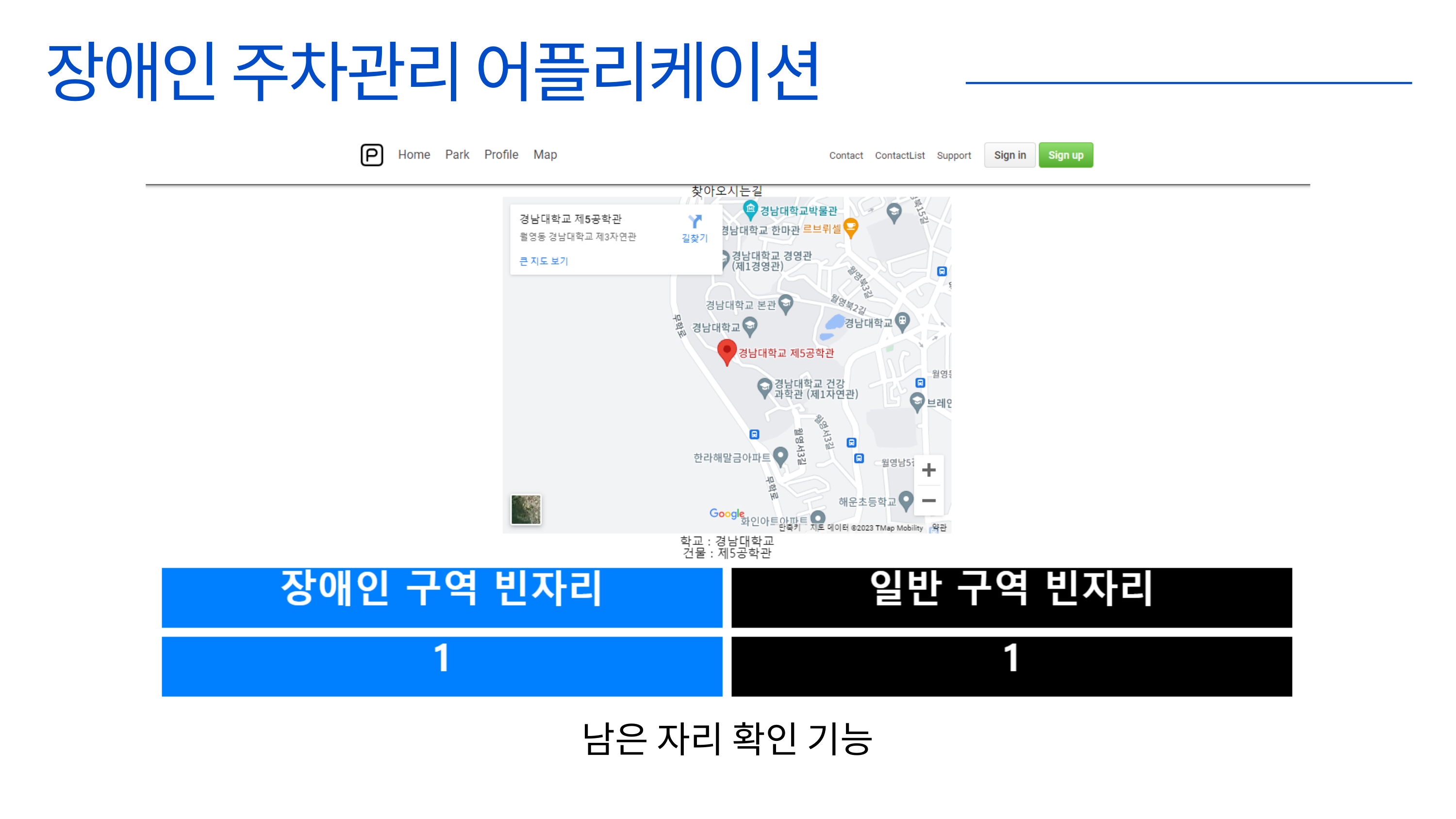

장애인 주차관리 어플리케이션

남은 자리 확인 기능